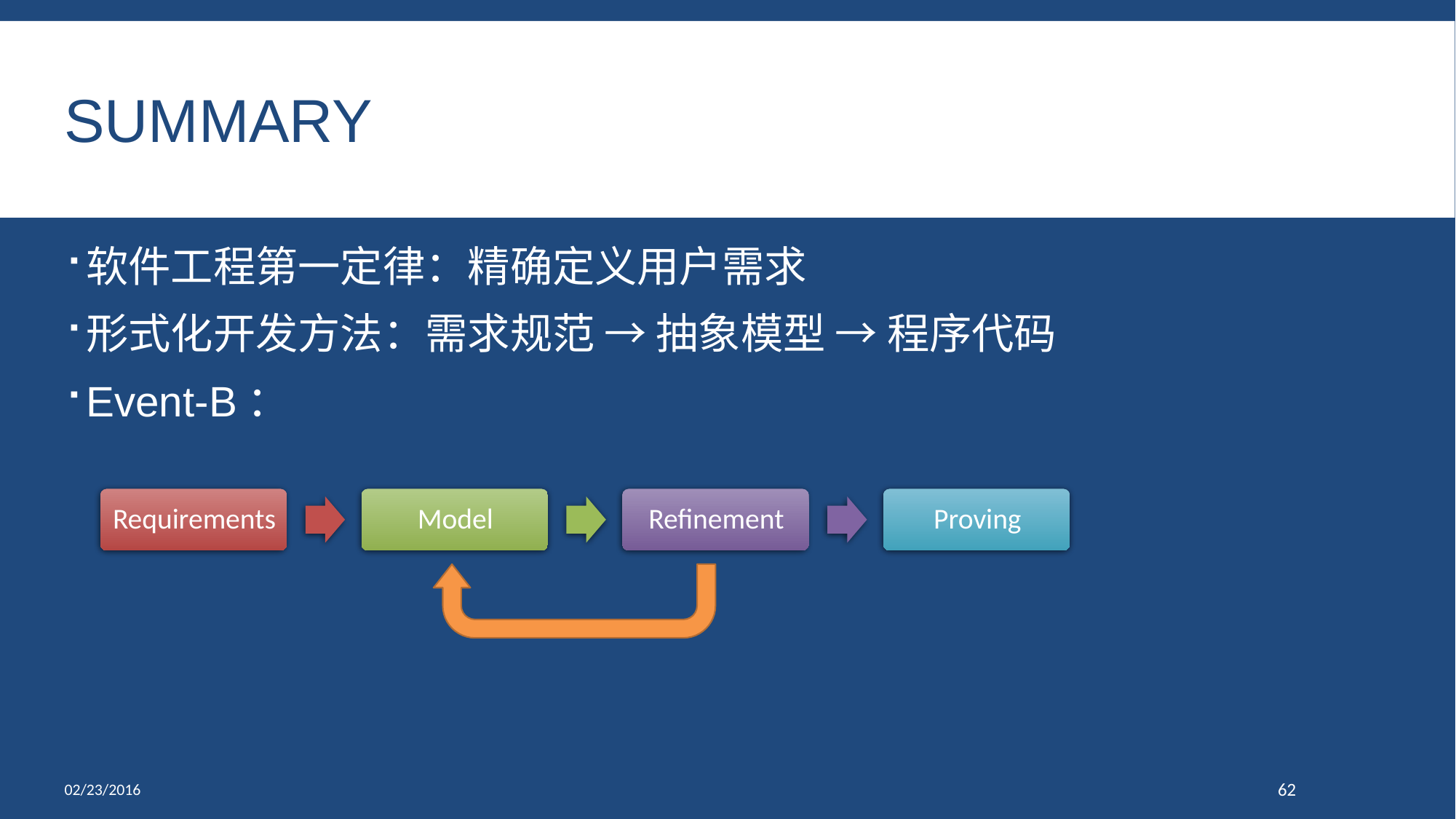

# Summary
软件工程第一定律：精确定义用户需求
形式化开发方法：需求规范 → 抽象模型 → 程序代码
Event-B：
Requirements

Model

Refinement

Proving

02/23/2016
62